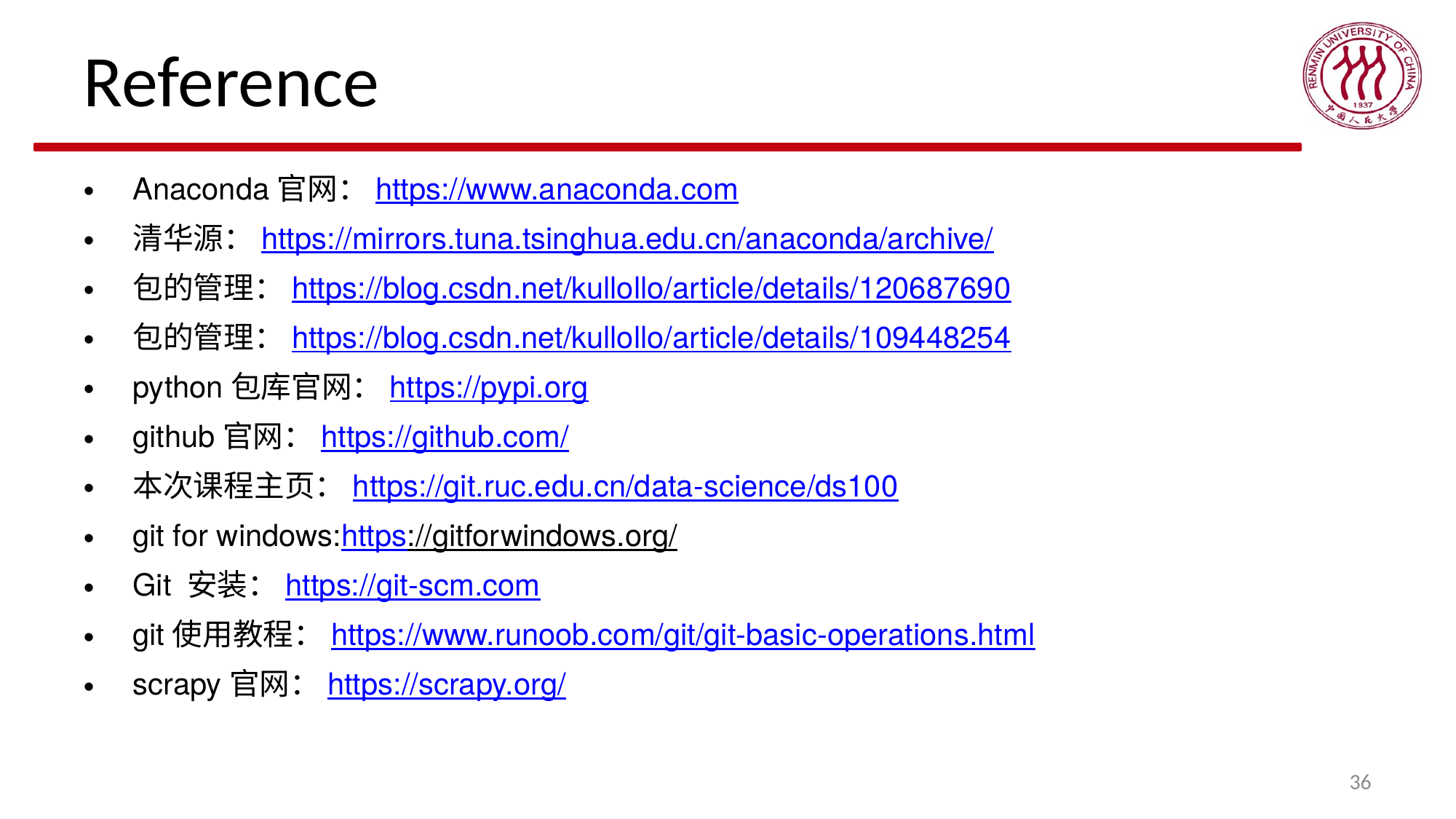

# Reference
Anaconda官网：https://www.anaconda.com
清华源：https://mirrors.tuna.tsinghua.edu.cn/anaconda/archive/
包的管理：https://blog.csdn.net/kullollo/article/details/120687690
包的管理：https://blog.csdn.net/kullollo/article/details/109448254
python包库官网：https://pypi.org
github官网：https://github.com/
本次课程主页：https://git.ruc.edu.cn/data-science/ds100
git for windows:https://gitforwindows.org/
Git 安装：https://git-scm.com
git使用教程：https://www.runoob.com/git/git-basic-operations.html
scrapy官网：https://scrapy.org/

36